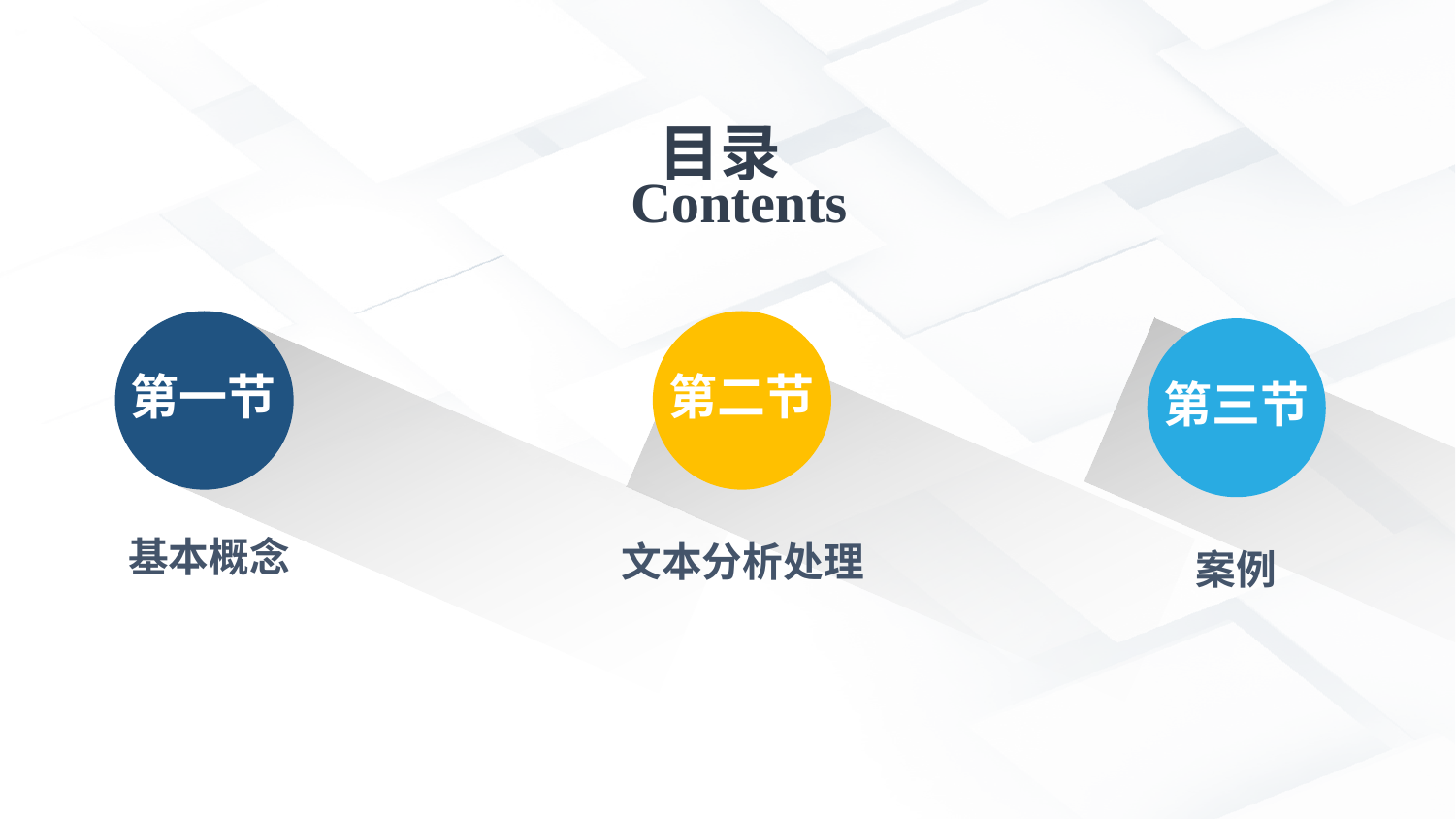

Contents
目录

第一节
基本概念
第二节
文本分析处理
第三节
案例